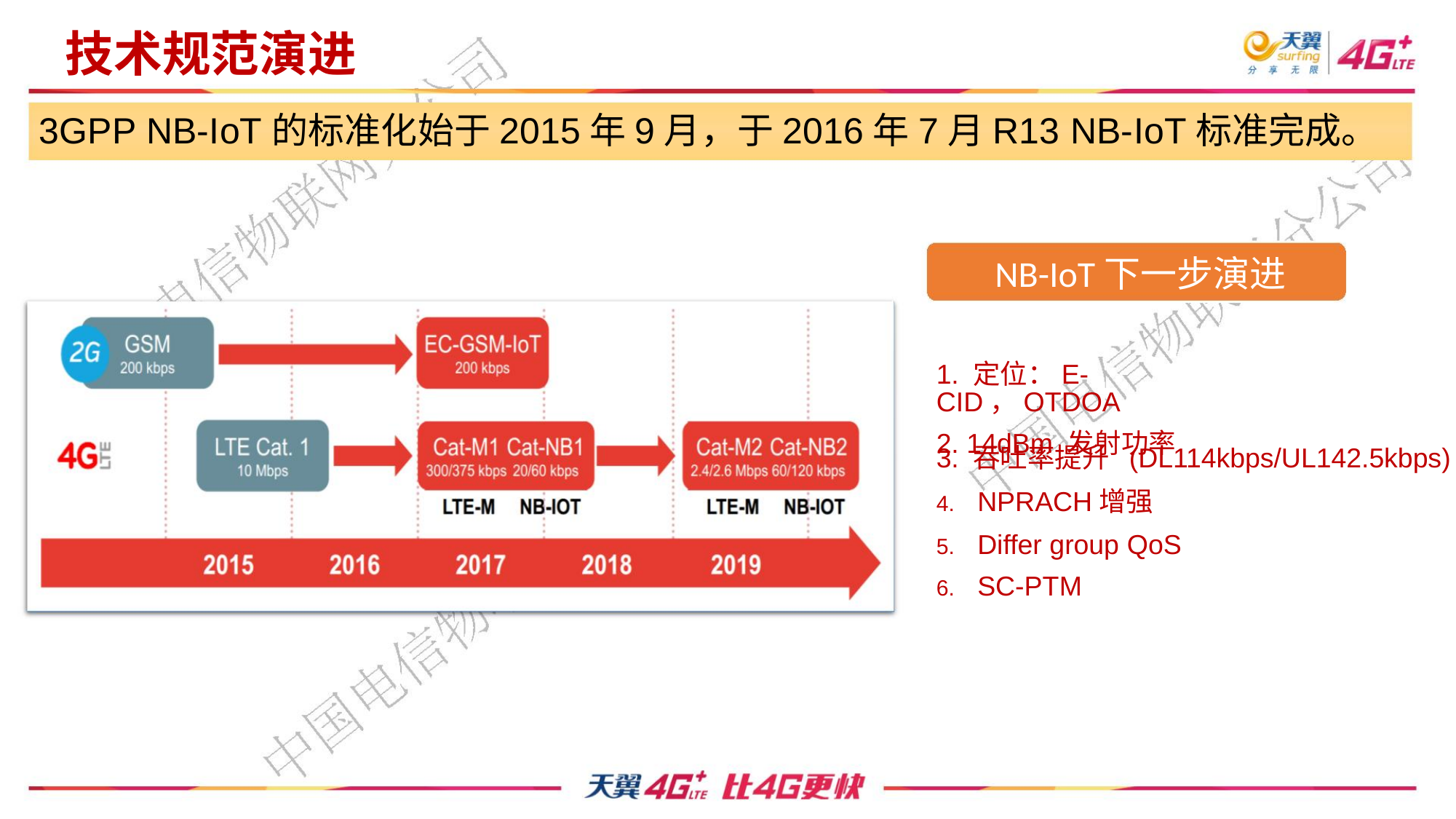

技术规范演进
3GPP NB-IoT的标准化始于2015年9月，于2016年7月R13 NB-IoT标准完成。
NB-IoT下一步演进
1. 定位：E-CID，OTDOA
2. 14dBm 发射功率
3. 吞吐率提升 (DL114kbps/UL142.5kbps)
4. NPRACH增强
5. Differ group QoS
6. SC-PTM